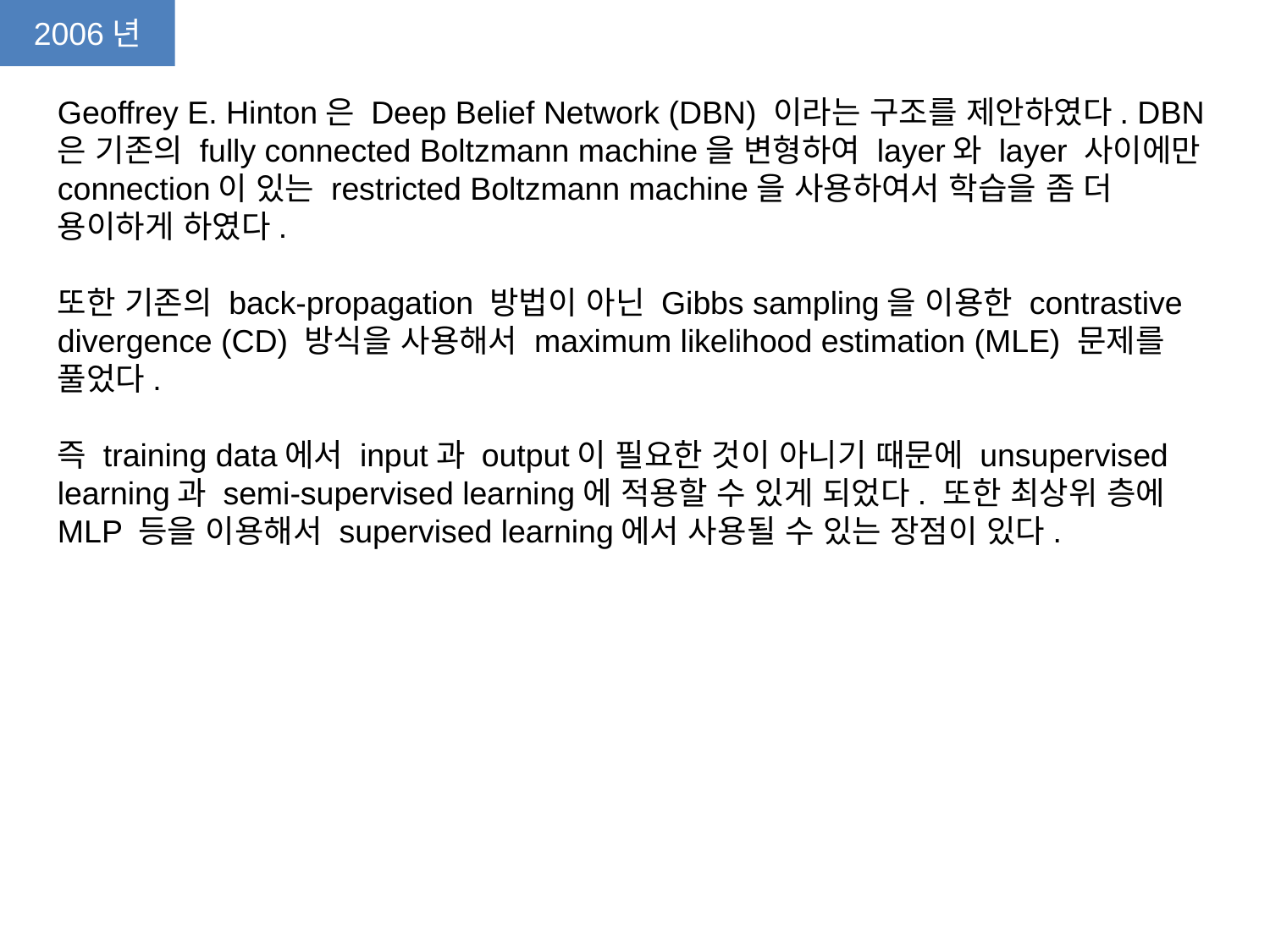

2006년
Geoffrey E. Hinton은 Deep Belief Network (DBN) 이라는 구조를 제안하였다. DBN은 기존의 fully connected Boltzmann machine을 변형하여 layer와 layer 사이에만 connection이 있는 restricted Boltzmann machine을 사용하여서 학습을 좀 더 용이하게 하였다.

또한 기존의 back-propagation 방법이 아닌 Gibbs sampling을 이용한 contrastive divergence (CD) 방식을 사용해서 maximum likelihood estimation (MLE) 문제를 풀었다.

즉 training data에서 input과 output이 필요한 것이 아니기 때문에 unsupervised learning과 semi-supervised learning에 적용할 수 있게 되었다. 또한 최상위 층에 MLP 등을 이용해서 supervised learning에서 사용될 수 있는 장점이 있다.